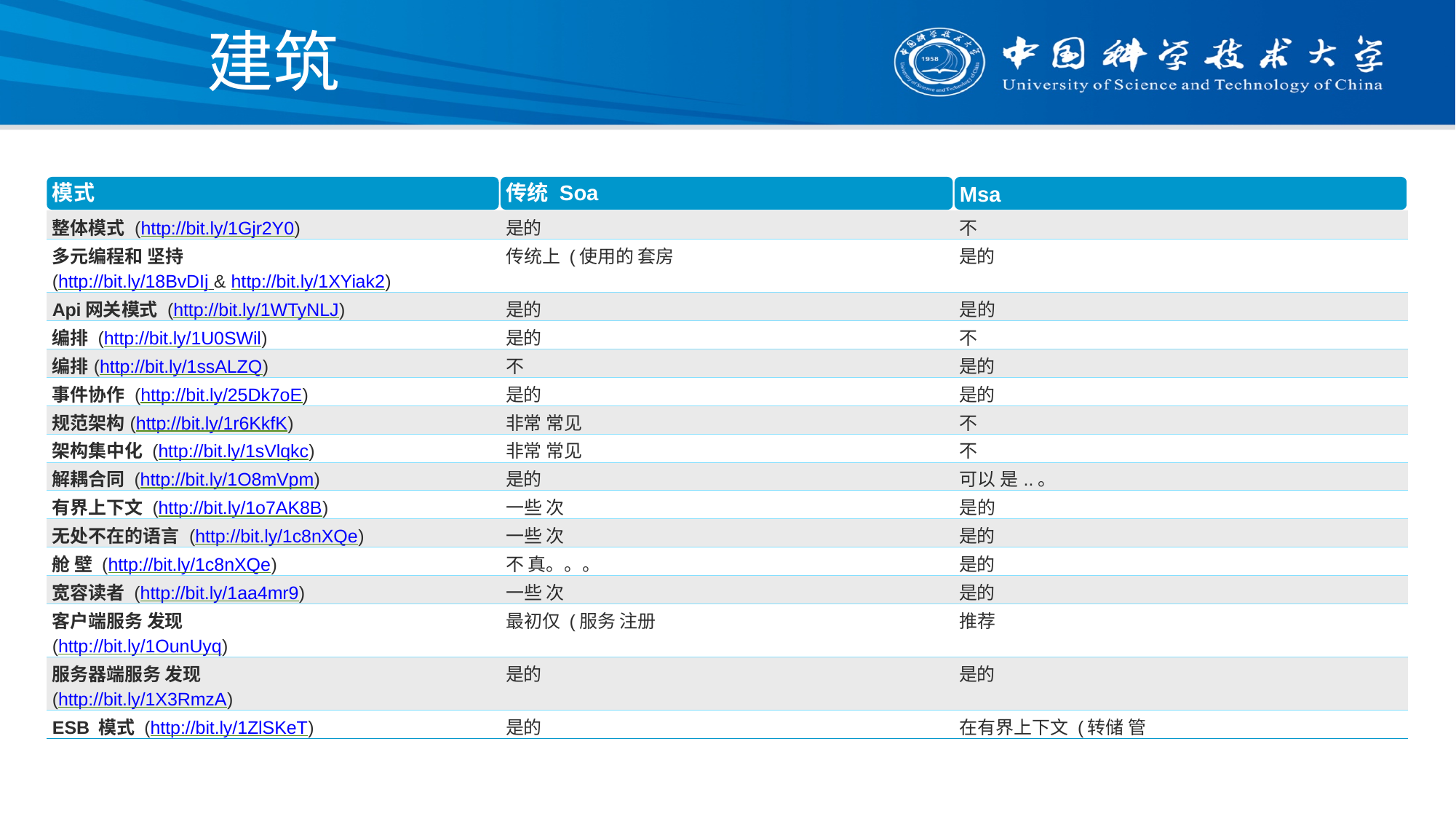

# 建筑

| 模式 | 传统 Soa | Msa |
| --- | --- | --- |
| 整体模式 (http://bit.ly/1Gjr2Y0) | 是的 | 不 |
| 多元编程和 坚持 (http://bit.ly/18BvDIj & http://bit.ly/1XYiak2) | 传统上 (使用的 套房 | 是的 |
| Api网关模式 (http://bit.ly/1WTyNLJ) | 是的 | 是的 |
| 编排 (http://bit.ly/1U0SWil) | 是的 | 不 |
| 编排(http://bit.ly/1ssALZQ) | 不 | 是的 |
| 事件协作 (http://bit.ly/25Dk7oE) | 是的 | 是的 |
| 规范架构(http://bit.ly/1r6KkfK) | 非常 常见 | 不 |
| 架构集中化 (http://bit.ly/1sVlqkc) | 非常 常见 | 不 |
| 解耦合同 (http://bit.ly/1O8mVpm) | 是的 | 可以 是..。 |
| 有界上下文 (http://bit.ly/1o7AK8B) | 一些 次 | 是的 |
| 无处不在的语言 (http://bit.ly/1c8nXQe) | 一些 次 | 是的 |
| 舱 壁 (http://bit.ly/1c8nXQe) | 不 真。。。 | 是的 |
| 宽容读者 (http://bit.ly/1aa4mr9) | 一些 次 | 是的 |
| 客户端服务 发现 (http://bit.ly/1OunUyq) | 最初仅 (服务 注册 | 推荐 |
| 服务器端服务 发现 (http://bit.ly/1X3RmzA) | 是的 | 是的 |
| ESB 模式 (http://bit.ly/1ZlSKeT) | 是的 | 在有界上下文 (转储 管 |